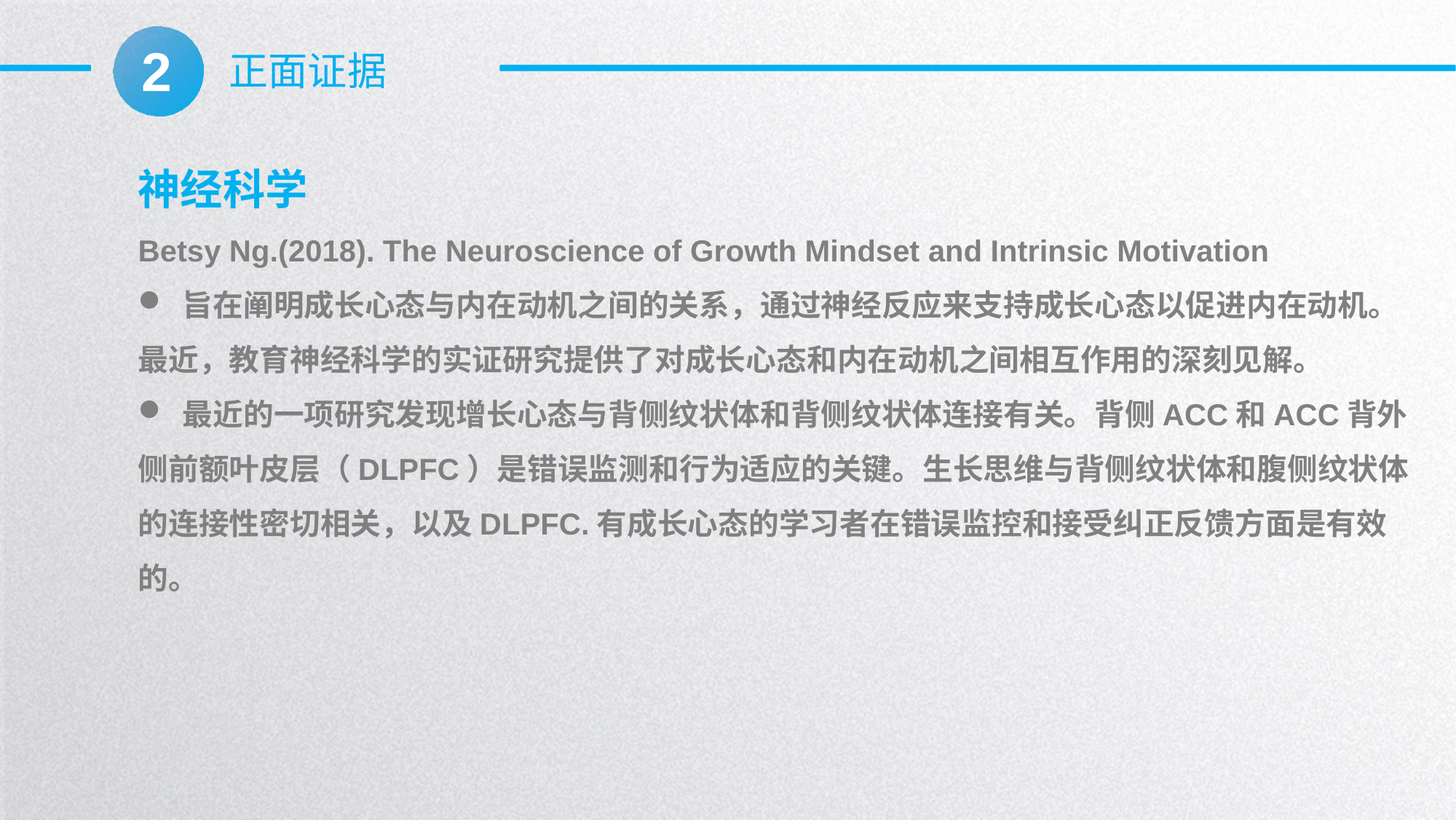

2
正面证据

神经科学
Betsy Ng.(2018). The Neuroscience of Growth Mindset and Intrinsic Motivation
 旨在阐明成长心态与内在动机之间的关系，通过神经反应来支持成长心态以促进内在动机。 最近，教育神经科学的实证研究提供了对成长心态和内在动机之间相互作用的深刻见解。
 最近的一项研究发现增长心态与背侧纹状体和背侧纹状体连接有关。背侧ACC和ACC背外侧前额叶皮层（DLPFC）是错误监测和行为适应的关键。生长思维与背侧纹状体和腹侧纹状体的连接性密切相关，以及DLPFC.有成长心态的学习者在错误监控和接受纠正反馈方面是有效的。